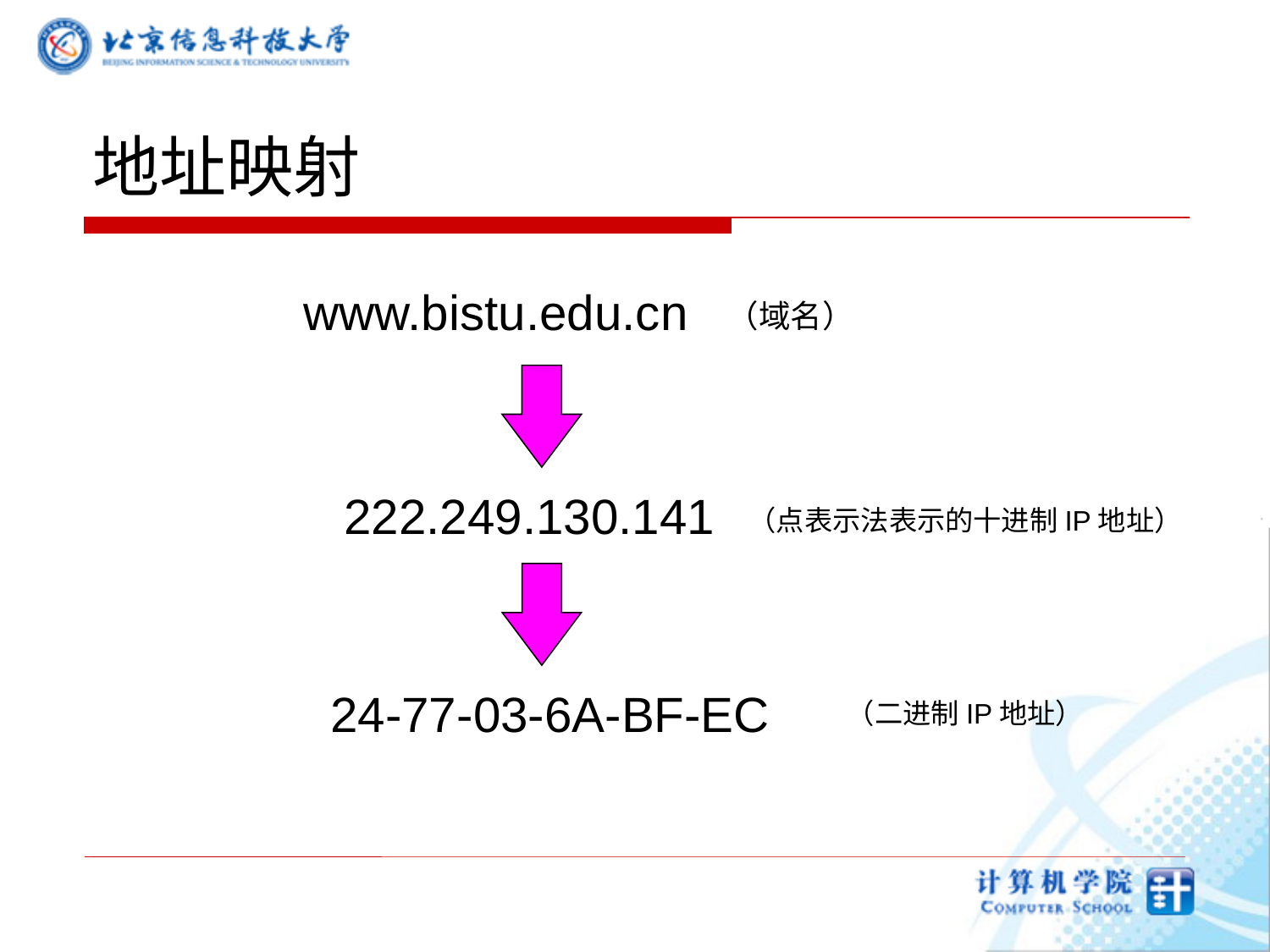

# 地址映射
www.bistu.edu.cn
（域名）

222.249.130.141
（点表示法表示的十进制IP地址）

24-77-03-6A-BF-EC
（二进制IP地址）